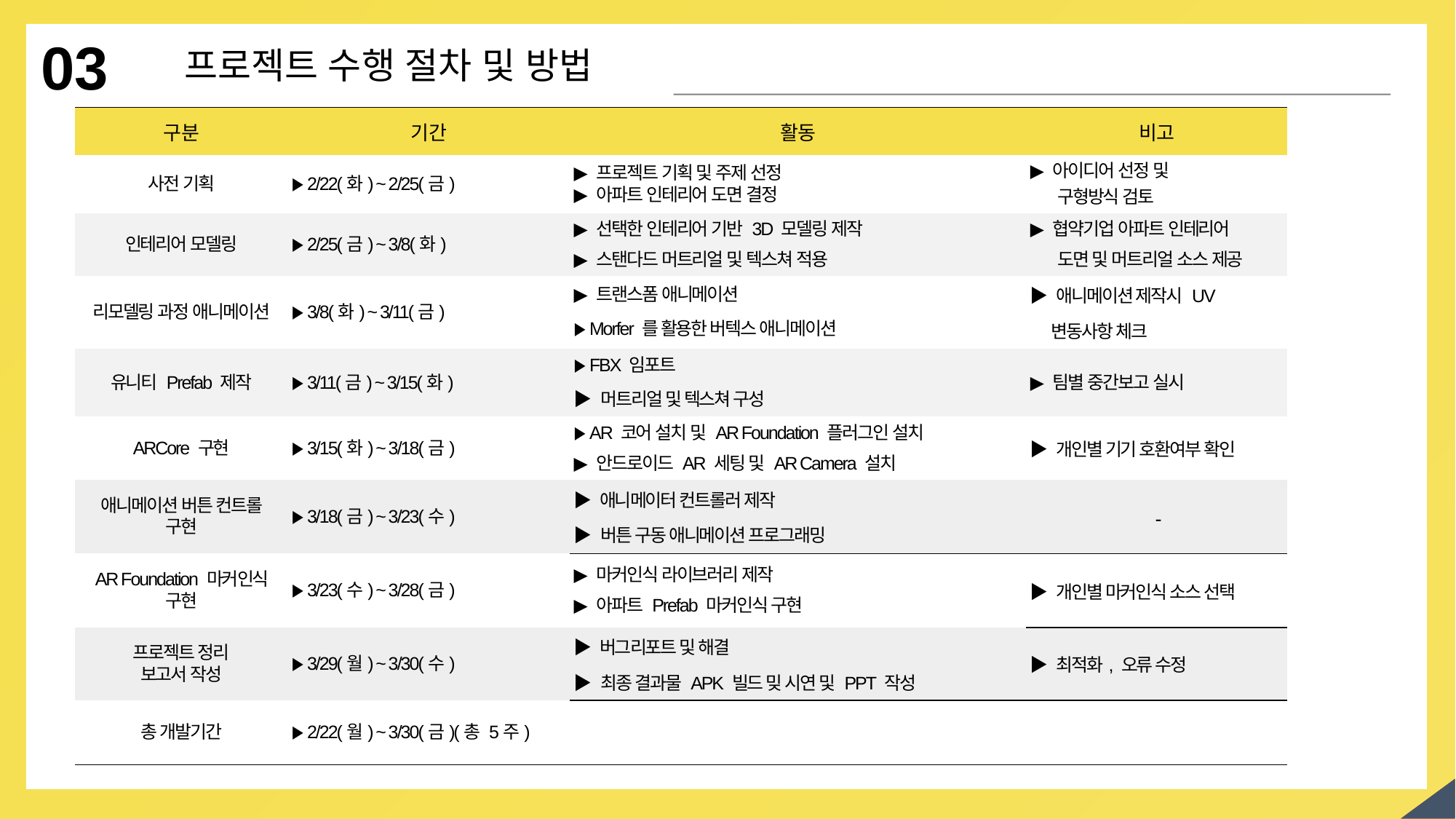

03

프로젝트 수행 절차 및 방법

| 구분 | 기간 | 활동 | 비고 |
| --- | --- | --- | --- |
| 사전 기획 | ▶ 2/22(화) ~ 2/25(금) | ▶ 프로젝트 기획 및 주제 선정 ▶ 아파트 인테리어 도면 결정 | ▶ 아이디어 선정 및 구형방식 검토 |
| 인테리어 모델링 | ▶ 2/25(금) ~ 3/8(화) | ▶ 선택한 인테리어 기반 3D 모델링 제작 ▶ 스탠다드 머트리얼 및 텍스쳐 적용 | ▶ 협약기업 아파트 인테리어 도면 및 머트리얼 소스 제공 |
| 리모델링 과정 애니메이션 | ▶ 3/8(화) ~ 3/11(금) | ▶ 트랜스폼 애니메이션 ▶ Morfer 를 활용한 버텍스 애니메이션 | ▶ 애니메이션 제작시 UV 변동사항 체크 |
| 유니티 Prefab 제작 | ▶ 3/11(금) ~ 3/15(화) | ▶ FBX 임포트 ▶ 머트리얼 및 텍스쳐 구성 | ▶ 팀별 중간보고 실시 |
| ARCore 구현 | ▶ 3/15(화) ~ 3/18(금) | ▶ AR 코어 설치 및 AR Foundation 플러그인 설치 ▶ 안드로이드 AR 세팅 및 AR Camera 설치 | ▶ 개인별 기기 호환여부 확인 |
| 애니메이션 버튼 컨트롤 구현 | ▶ 3/18(금) ~ 3/23(수) | ▶ 애니메이터 컨트롤러 제작 ▶ 버튼 구동 애니메이션 프로그래밍 | - |
| AR Foundation 마커인식 구현 | ▶ 3/23(수) ~ 3/28(금) | ▶ 마커인식 라이브러리 제작 ▶ 아파트 Prefab 마커인식 구현 | ▶ 개인별 마커인식 소스 선택 |
| 프로젝트 정리 보고서 작성 | ▶ 3/29(월) ~ 3/30(수) | ▶ 버그리포트 및 해결 ▶ 최종 결과물 APK 빌드 밎 시연 및 PPT 작성 | ▶ 최적화, 오류 수정 |
| 총 개발기간 | ▶ 2/22(월) ~ 3/30(금)(총 5주) |  |  |